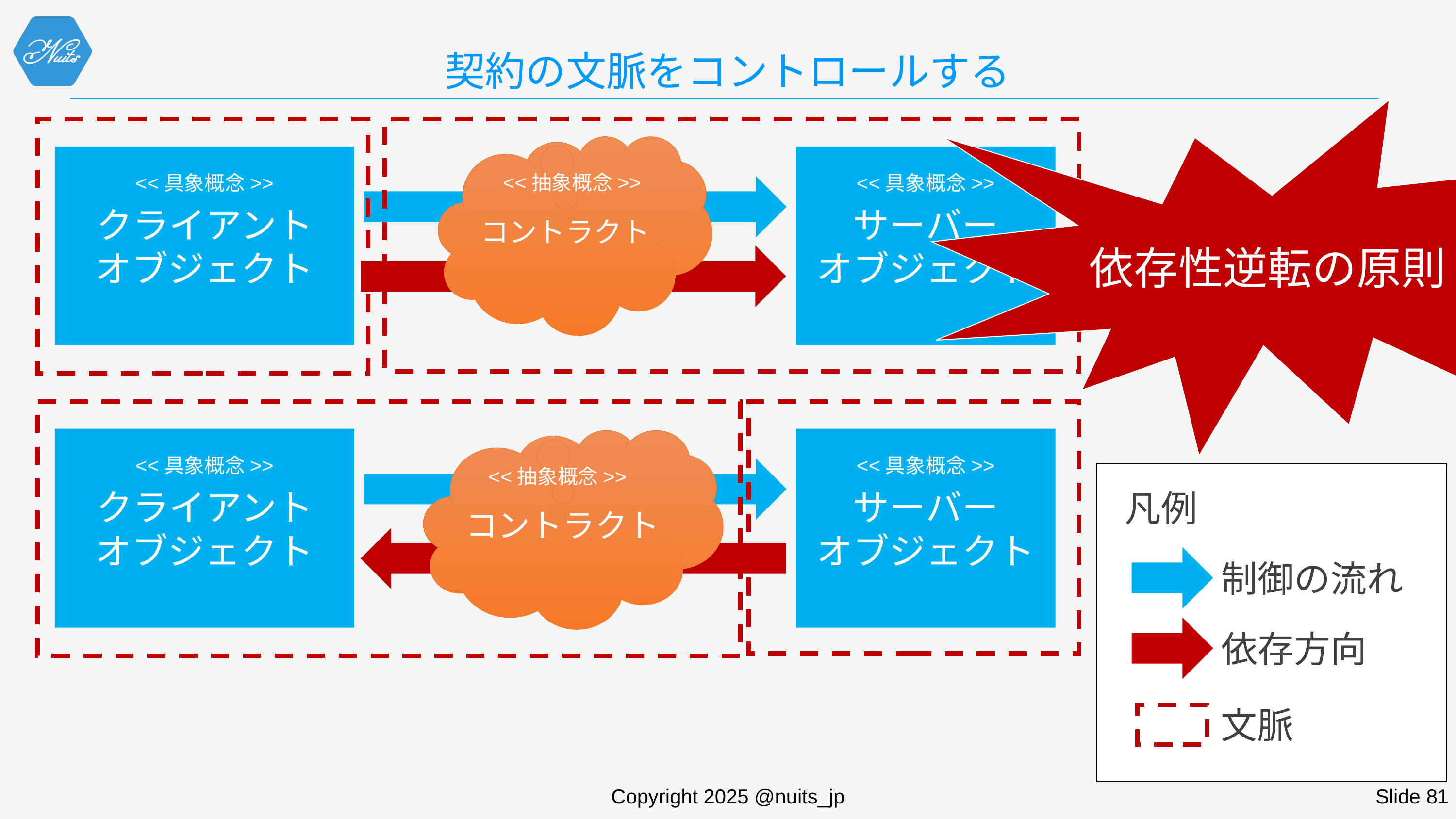

# 契約の文脈をコントロールする
依存性逆転の原則

コントラクト
<<抽象概念>>
サーバー
オブジェクト
<<具象概念>>
クライアント
オブジェクト
<<具象概念>>

サーバー
オブジェクト
<<具象概念>>
クライアント
オブジェクト
<<具象概念>>
コントラクト
<<抽象概念>>

凡例

制御の流れ

依存方向
文脈